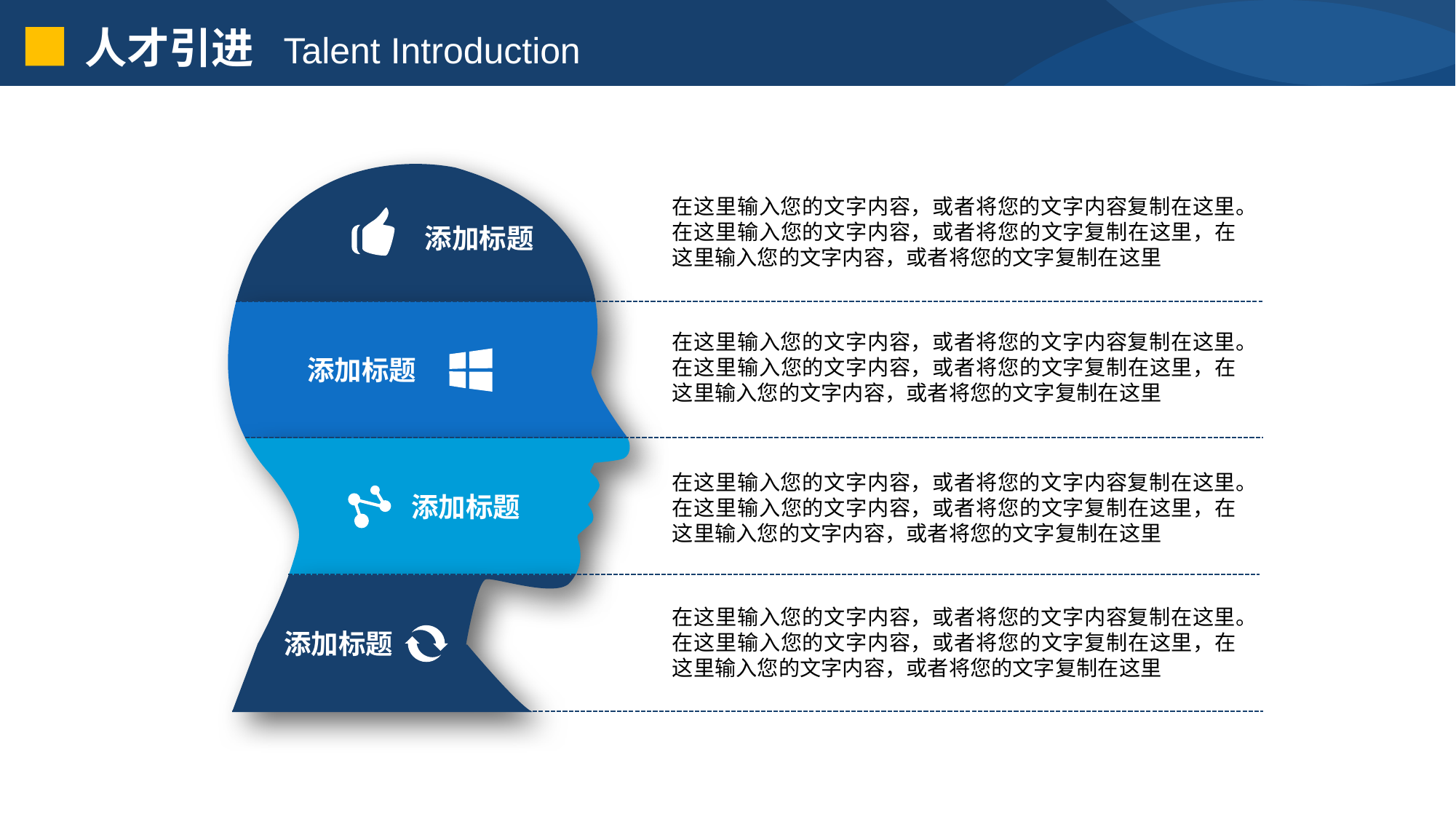

人才引进  Talent Introduction

在这里输入您的文字内容，或者将您的文字内容复制在这里。在这里输入您的文字内容，或者将您的文字复制在这里，在这里输入您的文字内容，或者将您的文字复制在这里

添加标题

在这里输入您的文字内容，或者将您的文字内容复制在这里。在这里输入您的文字内容，或者将您的文字复制在这里，在这里输入您的文字内容，或者将您的文字复制在这里
添加标题

在这里输入您的文字内容，或者将您的文字内容复制在这里。在这里输入您的文字内容，或者将您的文字复制在这里，在这里输入您的文字内容，或者将您的文字复制在这里
添加标题

在这里输入您的文字内容，或者将您的文字内容复制在这里。在这里输入您的文字内容，或者将您的文字复制在这里，在这里输入您的文字内容，或者将您的文字复制在这里
添加标题